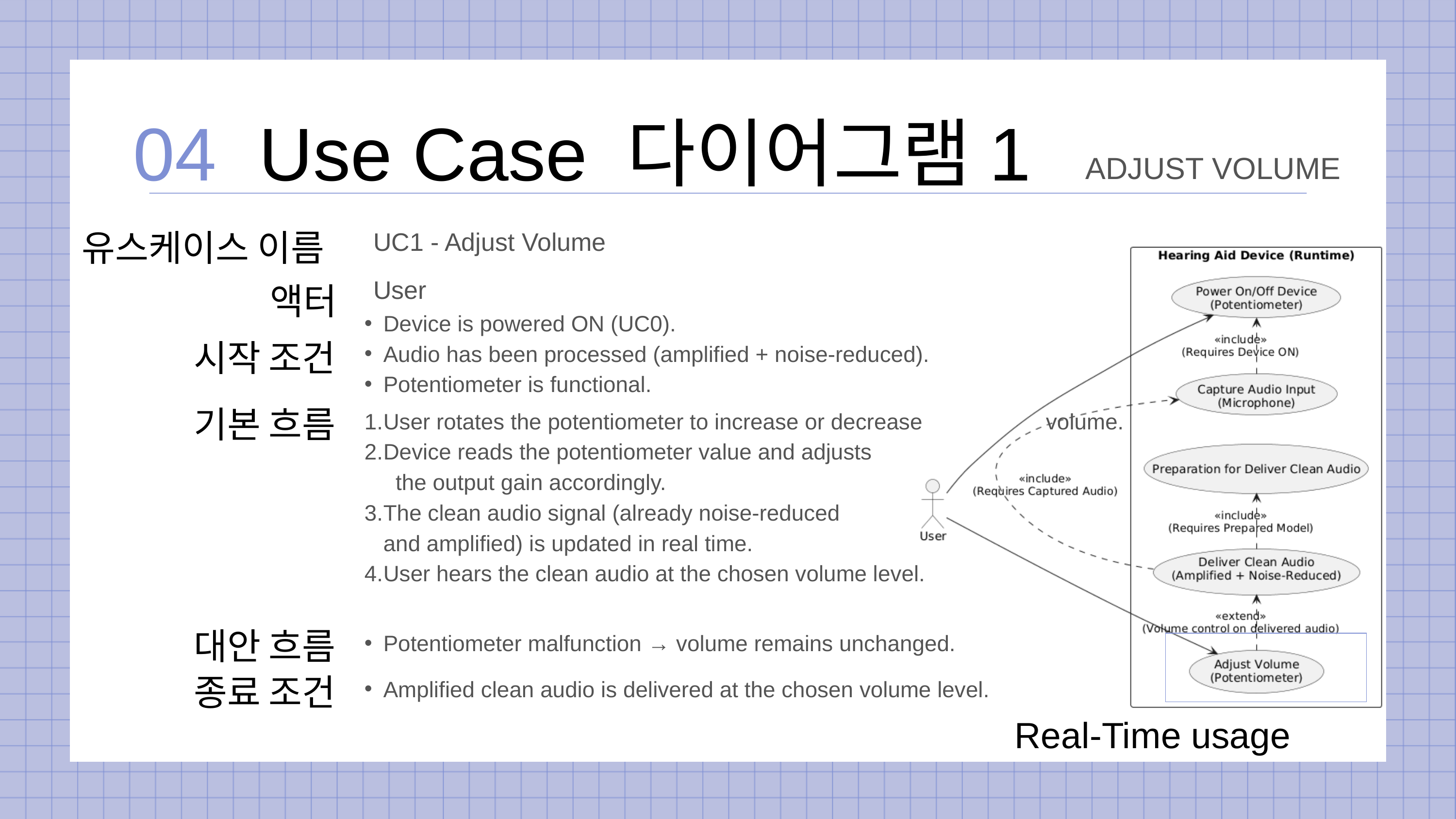

Use Case 다이어그램1
04
ADJUST VOLUME

유스케이스 이름
UC1 - Adjust Volume

액터
User
Device is powered ON (UC0).
Audio has been processed (amplified + noise-reduced).
Potentiometer is functional.
시작 조건
기본 흐름
User rotates the potentiometer to increase or decrease                    volume.
Device reads the potentiometer value and adjusts                                             the output gain accordingly.
The clean audio signal (already noise-reduced                                               and amplified) is updated in real time.
User hears the clean audio at the chosen volume level.
대안 흐름
Potentiometer malfunction → volume remains unchanged.

종료 조건
Amplified clean audio is delivered at the chosen volume level.
Real-Time usage